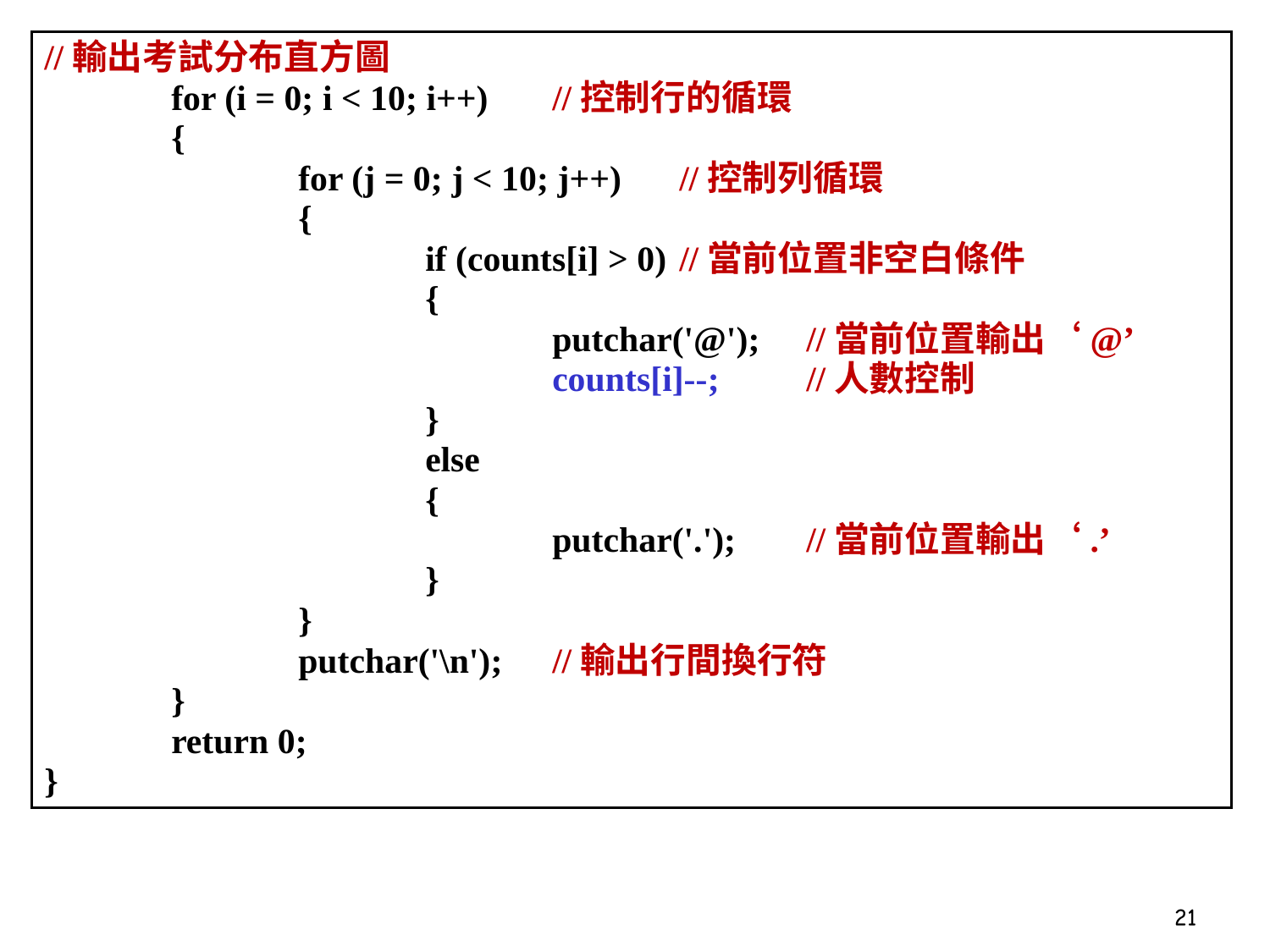

//輸出考試分布直方圖
	for (i = 0; i < 10; i++) 	//控制行的循環
	{
		for (j = 0; j < 10; j++)	//控制列循環
		{
			if (counts[i] > 0) 	//當前位置非空白條件
			{
				putchar('@'); 	//當前位置輸出‘@’
				counts[i]--; 	//人數控制
			}
			else
			{
				putchar('.'); 	//當前位置輸出‘.’
			}
		}
		putchar('\n'); 	//輸出行間換行符
	}
	return 0;
}